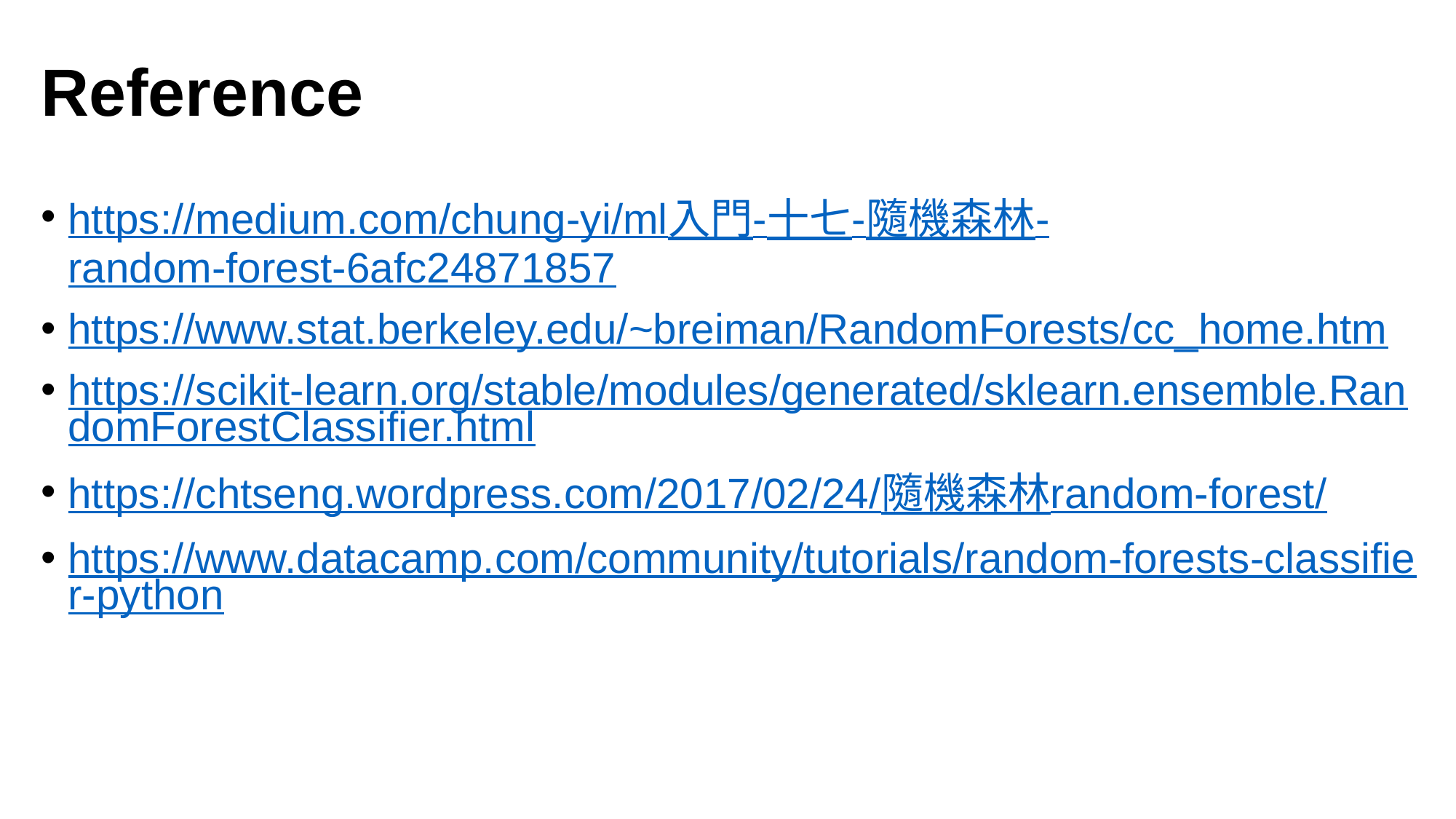

# Reference
https://medium.com/chung-yi/ml入門-十七-隨機森林-random-forest-6afc24871857
https://www.stat.berkeley.edu/~breiman/RandomForests/cc_home.htm
https://scikit-learn.org/stable/modules/generated/sklearn.ensemble.RandomForestClassifier.html
https://chtseng.wordpress.com/2017/02/24/隨機森林random-forest/
https://www.datacamp.com/community/tutorials/random-forests-classifier-python